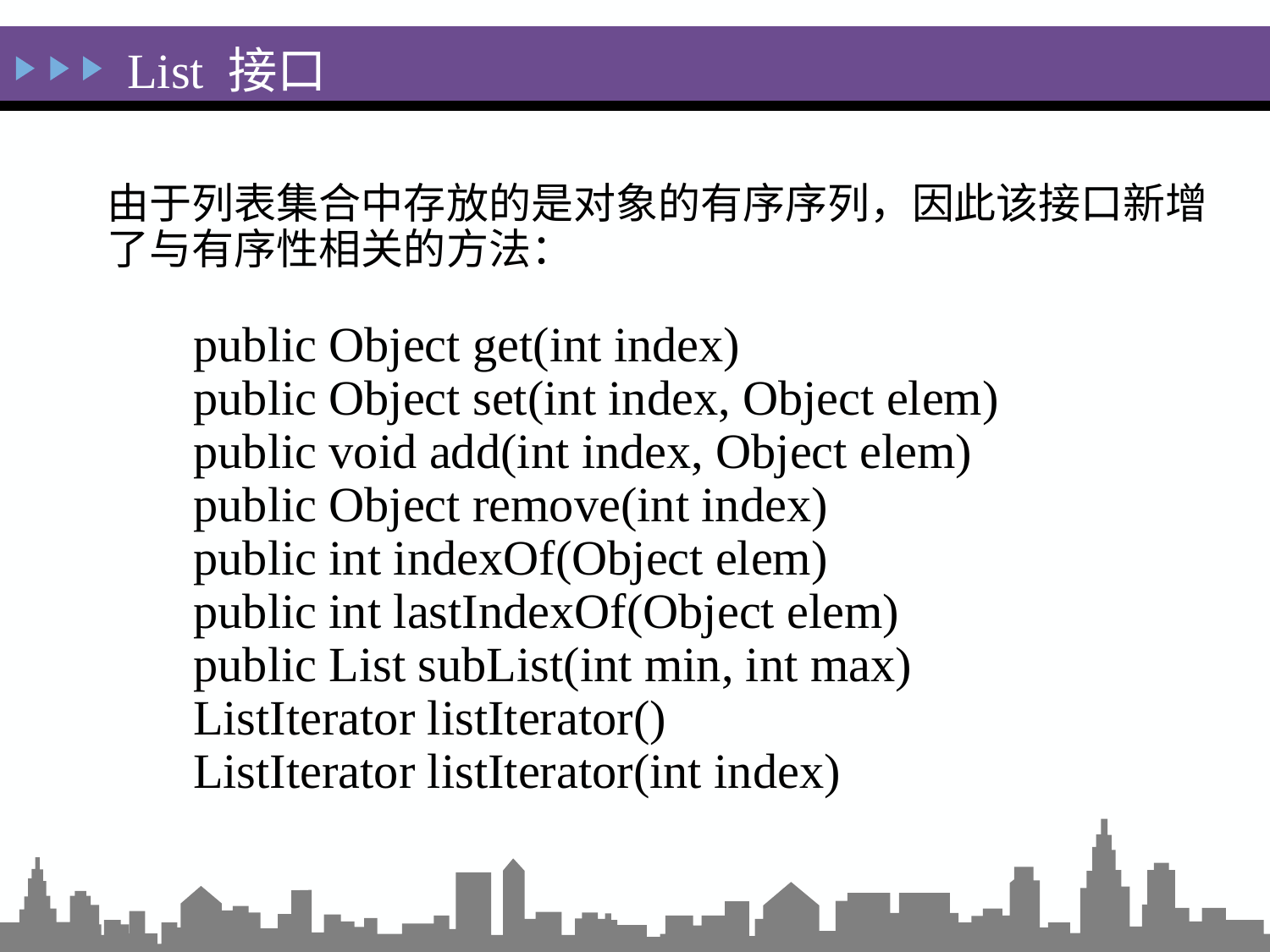

List 接口
由于列表集合中存放的是对象的有序序列，因此该接口新增了与有序性相关的方法：

       public Object get(int index)
       public Object set(int index, Object elem)
       public void add(int index, Object elem)
       public Object remove(int index)
       public int indexOf(Object elem)
       public int lastIndexOf(Object elem)
       public List subList(int min, int max)
       ListIterator listIterator()
       ListIterator listIterator(int index)